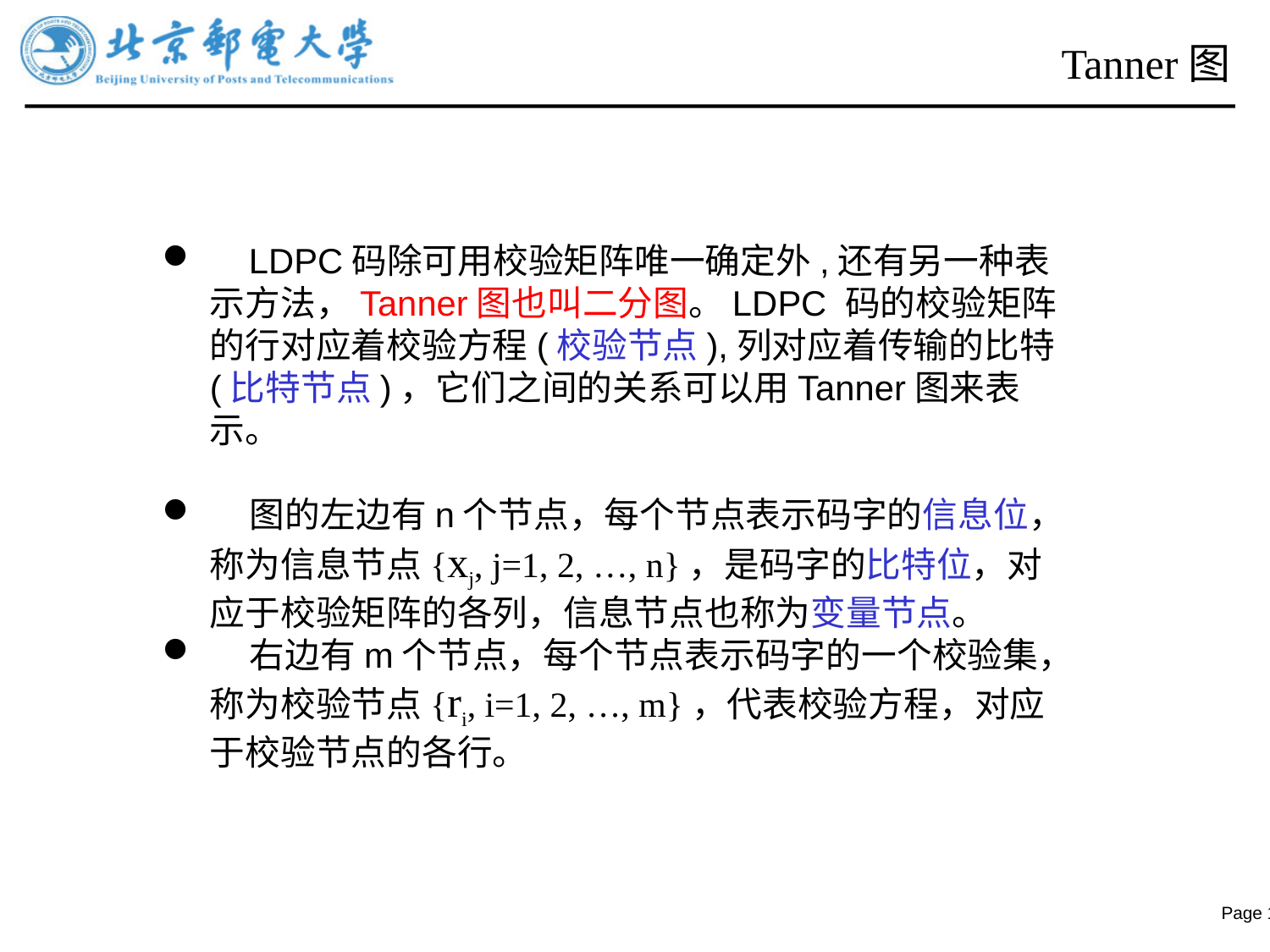

# Tanner图
    LDPC码除可用校验矩阵唯一确定外,还有另一种表示方法，Tanner图也叫二分图。LDPC 码的校验矩阵的行对应着校验方程(校验节点),列对应着传输的比特(比特节点)，它们之间的关系可以用Tanner图来表示。

    图的左边有n个节点，每个节点表示码字的信息位，称为信息节点{xj, j=1, 2, …, n}，是码字的比特位，对应于校验矩阵的各列，信息节点也称为变量节点。
    右边有m个节点，每个节点表示码字的一个校验集，称为校验节点{ri, i=1, 2, …, m}，代表校验方程，对应于校验节点的各行。